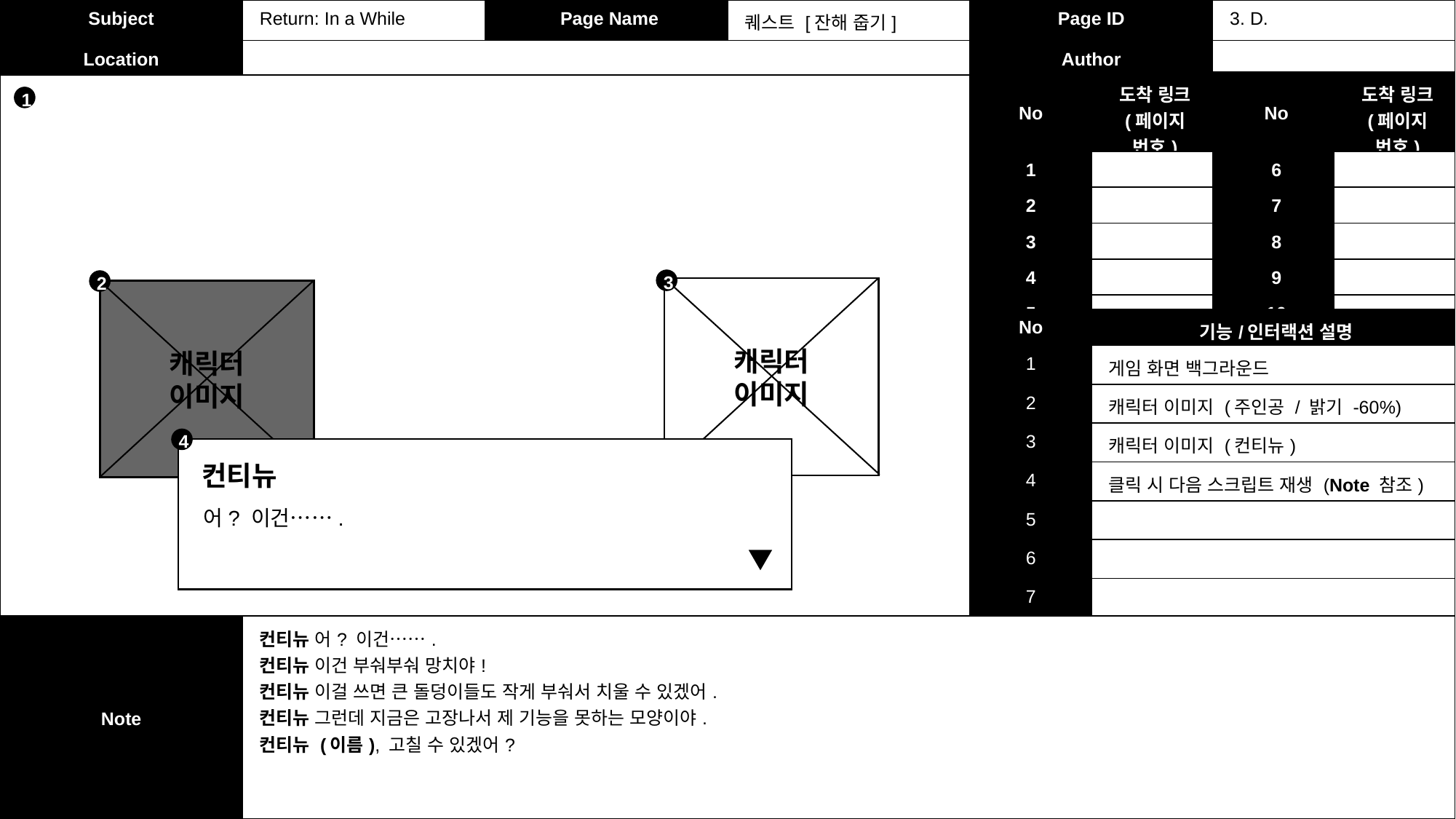

| Subject | Return: In a While | Page Name | 퀘스트 [잔해 줍기] | Page ID | 3. D. |
| --- | --- | --- | --- | --- | --- |
| Location |  |  |  | Author |  |

| No | 도착 링크 (페이지 번호) | No | 도착 링크 (페이지 번호) |
| --- | --- | --- | --- |
| 1 |  | 6 |  |
| 2 |  | 7 |  |
| 3 |  | 8 |  |
| 4 |  | 9 |  |
| 5 |  | 10 |  |
1
3
2

캐릭터
이미지

캐릭터
이미지
| No | 기능/인터랙션 설명 |
| --- | --- |
| 1 | 게임 화면 백그라운드 |
| 2 | 캐릭터 이미지 (주인공 / 밝기 -60%) |
| 3 | 캐릭터 이미지 (컨티뉴) |
| 4 | 클릭 시 다음 스크립트 재생 (Note 참조) |
| 5 |  |
| 6 |  |
| 7 |  |
4

컨티뉴
어? 이건…….

| Note | 컨티뉴 어? 이건……. 컨티뉴 이건 부숴부숴 망치야! 컨티뉴 이걸 쓰면 큰 돌덩이들도 작게 부숴서 치울 수 있겠어. 컨티뉴 그런데 지금은 고장나서 제 기능을 못하는 모양이야. 컨티뉴 (이름), 고칠 수 있겠어? |
| --- | --- |